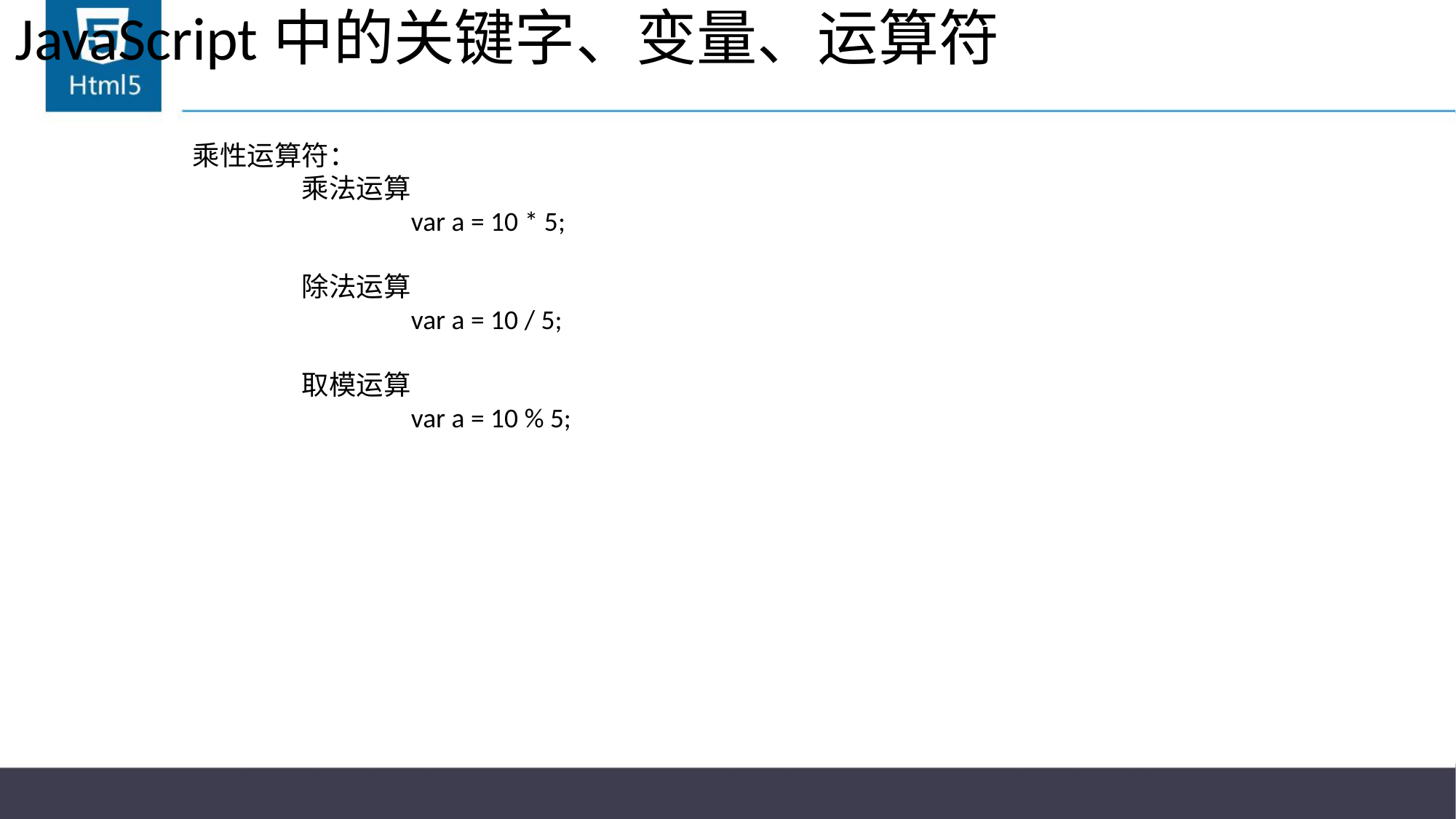

# JavaScript中的关键字、变量、运算符
乘性运算符：
	乘法运算
		var a = 10 * 5;

	除法运算
		var a = 10 / 5;

	取模运算
		var a = 10 % 5;